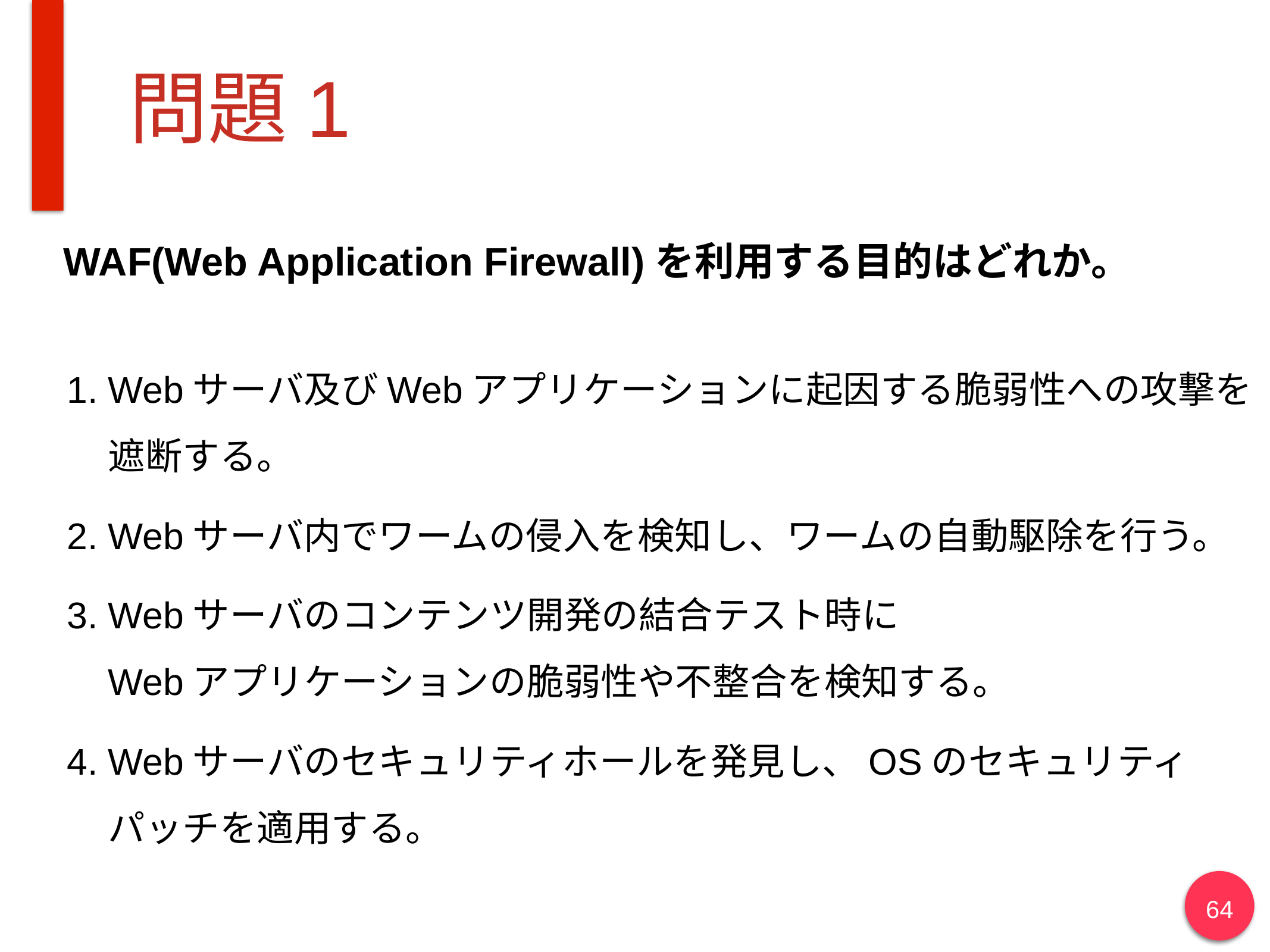

# 問題1
WAF(Web Application Firewall)を利用する目的はどれか。

Webサーバ及びWebアプリケーションに起因する脆弱性への攻撃を遮断する。
Webサーバ内でワームの侵入を検知し、ワームの自動駆除を行う。
Webサーバのコンテンツ開発の結合テスト時に
Webアプリケーションの脆弱性や不整合を検知する。
Webサーバのセキュリティホールを発見し、OSのセキュリティ
パッチを適用する。
64